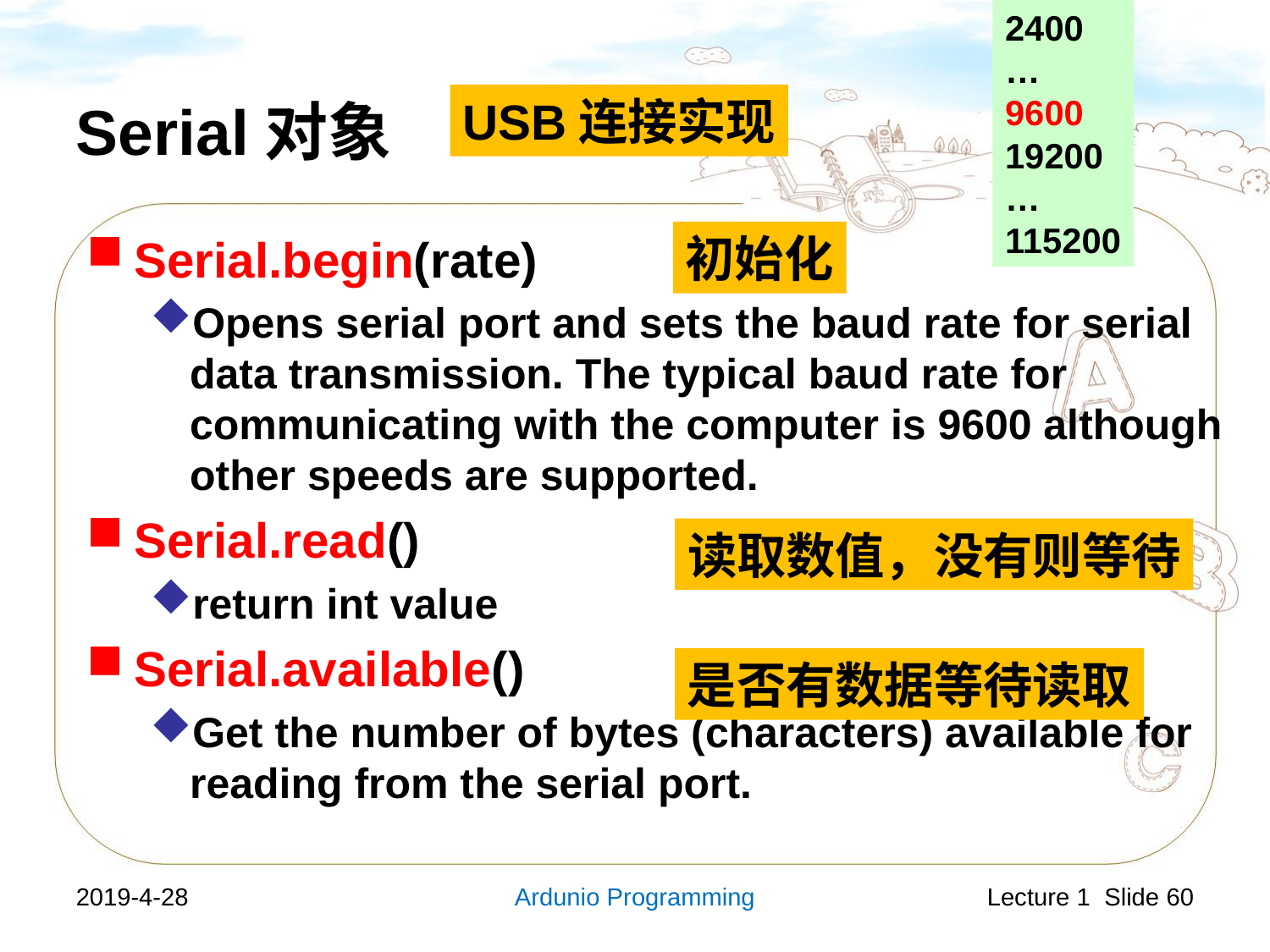

2400
…
9600
19200
…
115200
# Serial对象
USB连接实现
初始化
Serial.begin(rate)
Opens serial port and sets the baud rate for serial data transmission. The typical baud rate for communicating with the computer is 9600 although other speeds are supported.
Serial.read()
return int value
Serial.available()
Get the number of bytes (characters) available for reading from the serial port.
读取数值，没有则等待
是否有数据等待读取
2019-4-28
Ardunio Programming
Lecture 1  Slide 60